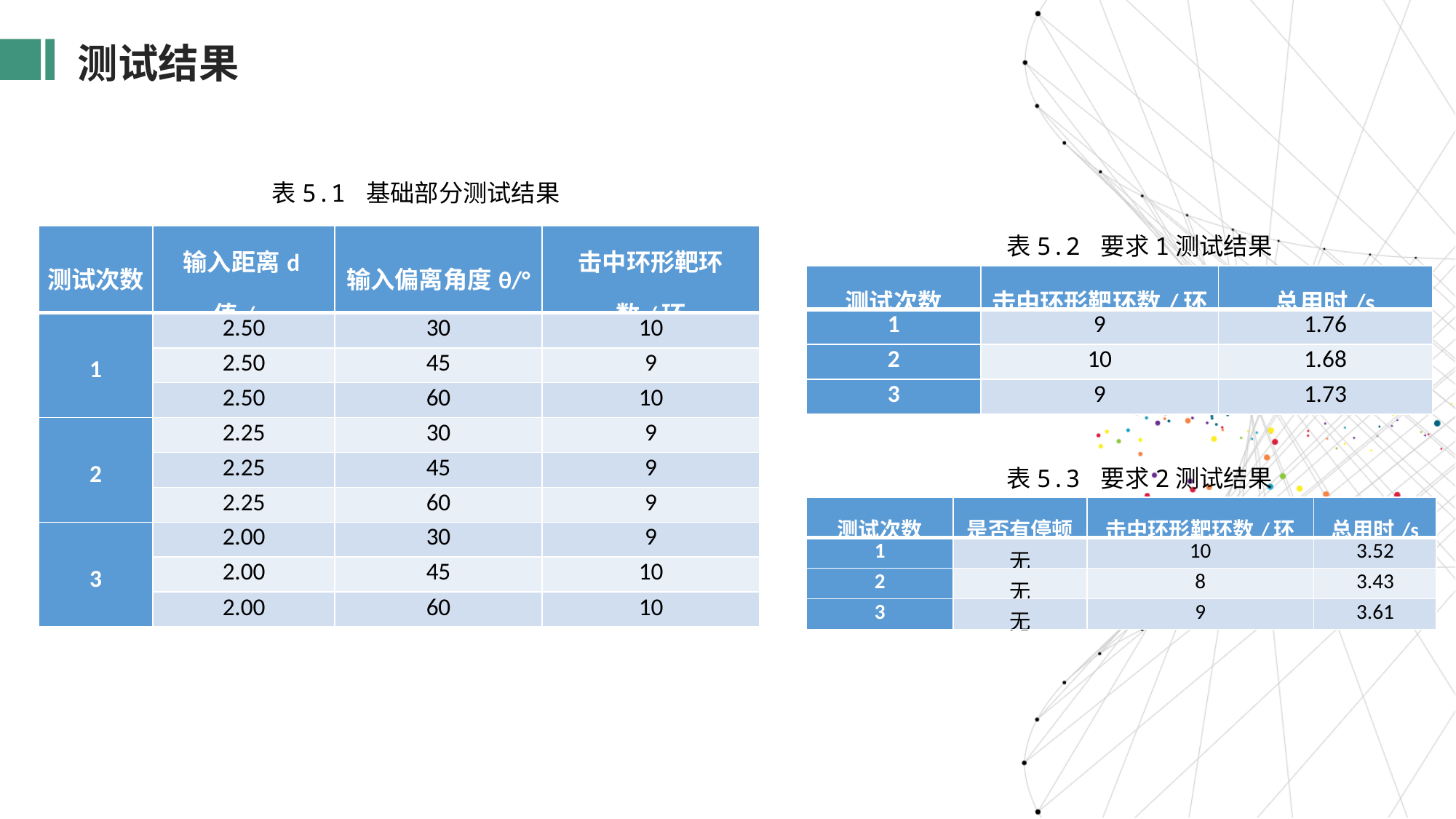

测试结果

表5.1 基础部分测试结果
| 测试次数 | 输入距离d值/m | 输入偏离角度θ/° | 击中环形靶环数/环 |
| --- | --- | --- | --- |
| 1 | 2.50 | 30 | 10 |
|  | 2.50 | 45 | 9 |
|  | 2.50 | 60 | 10 |
| 2 | 2.25 | 30 | 9 |
|  | 2.25 | 45 | 9 |
|  | 2.25 | 60 | 9 |
| 3 | 2.00 | 30 | 9 |
|  | 2.00 | 45 | 10 |
|  | 2.00 | 60 | 10 |
表5.2 要求1测试结果
| 测试次数 | 击中环形靶环数/环 | 总用时/s |
| --- | --- | --- |
| 1 | 9 | 1.76 |
| 2 | 10 | 1.68 |
| 3 | 9 | 1.73 |
表5.3 要求2测试结果
| 测试次数 | 是否有停顿 | 击中环形靶环数/环 | 总用时/s |
| --- | --- | --- | --- |
| 1 | 无 | 10 | 3.52 |
| 2 | 无 | 8 | 3.43 |
| 3 | 无 | 9 | 3.61 |